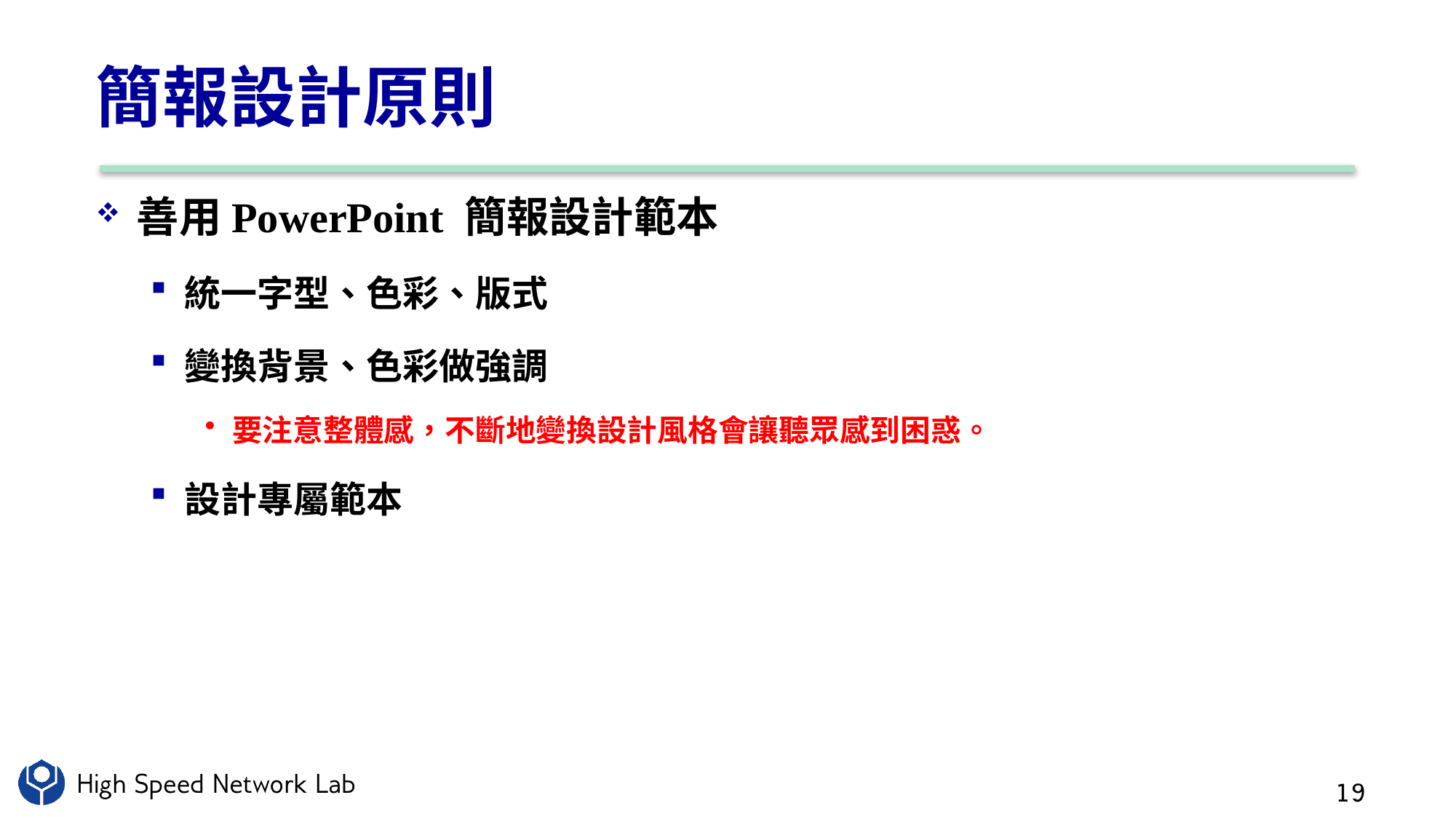

# 簡報設計原則
善用PowerPoint 簡報設計範本
統一字型、色彩、版式
變換背景、色彩做強調
要注意整體感，不斷地變換設計風格會讓聽眾感到困惑。
設計專屬範本

19